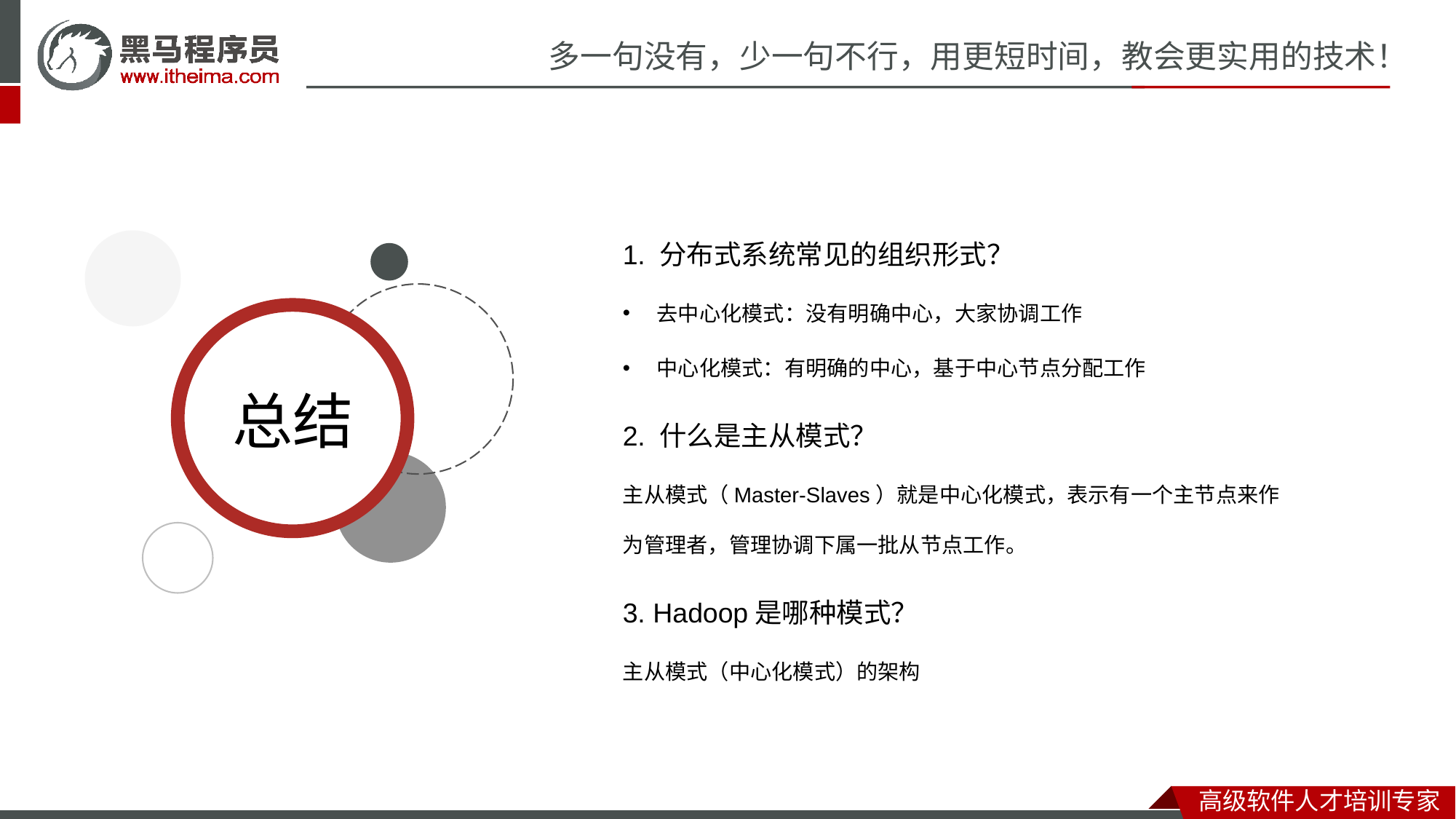

1. 分布式系统常见的组织形式？
去中心化模式：没有明确中心，大家协调工作
中心化模式：有明确的中心，基于中心节点分配工作
2. 什么是主从模式？
主从模式（Master-Slaves）就是中心化模式，表示有一个主节点来作为管理者，管理协调下属一批从节点工作。
3. Hadoop是哪种模式？
主从模式（中心化模式）的架构